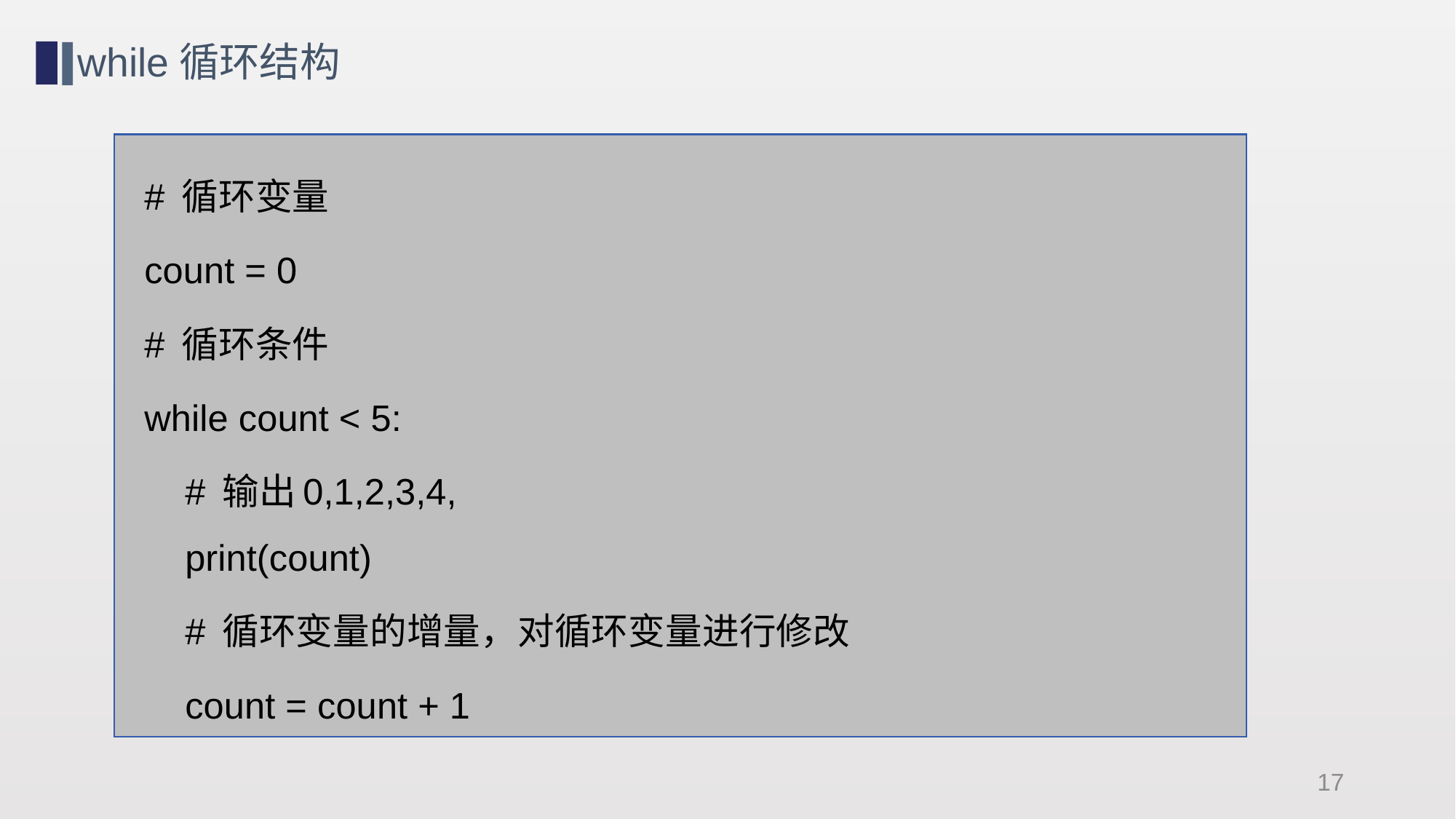

while循环结构

# 循环变量
count = 0
# 循环条件
while count < 5:
    # 输出0,1,2,3,4,
    print(count)
    # 循环变量的增量，对循环变量进行修改
    count = count + 1
17